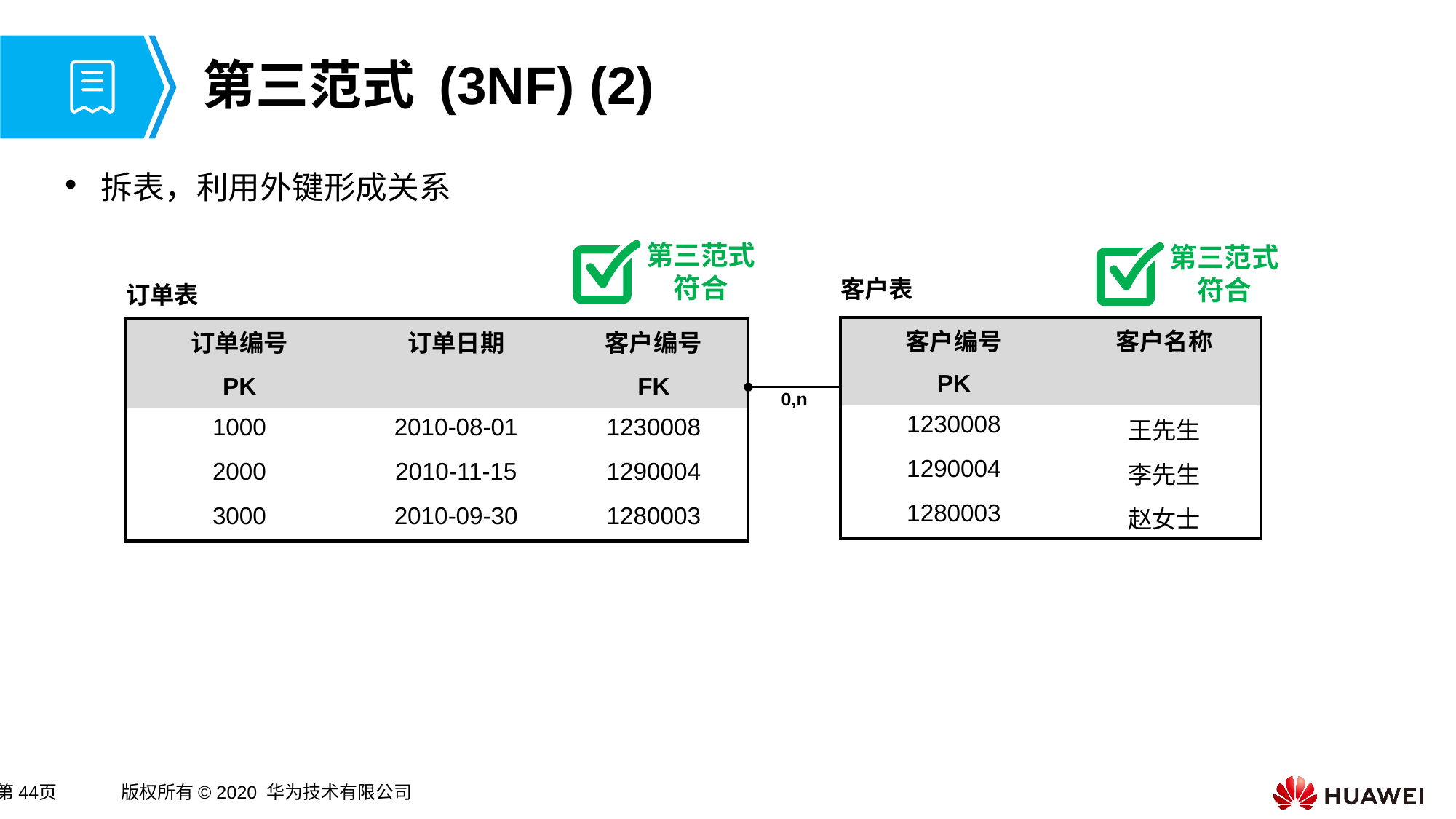

# 第三范式 (3NF) (2)
拆表，利用外键形成关系

第三范式符合

第三范式符合

客户表
订单表
| 客户编号 | 客户名称 |
| --- | --- |
| PK |  |
| 1230008 | 王先生 |
| 1290004 | 李先生 |
| 1280003 | 赵女士 |
| 订单编号 | 订单日期 | 客户编号 |
| --- | --- | --- |
| PK |  | FK |
| 1000 | 2010-08-01 | 1230008 |
| 2000 | 2010-11-15 | 1290004 |
| 3000 | 2010-09-30 | 1280003 |
0,n